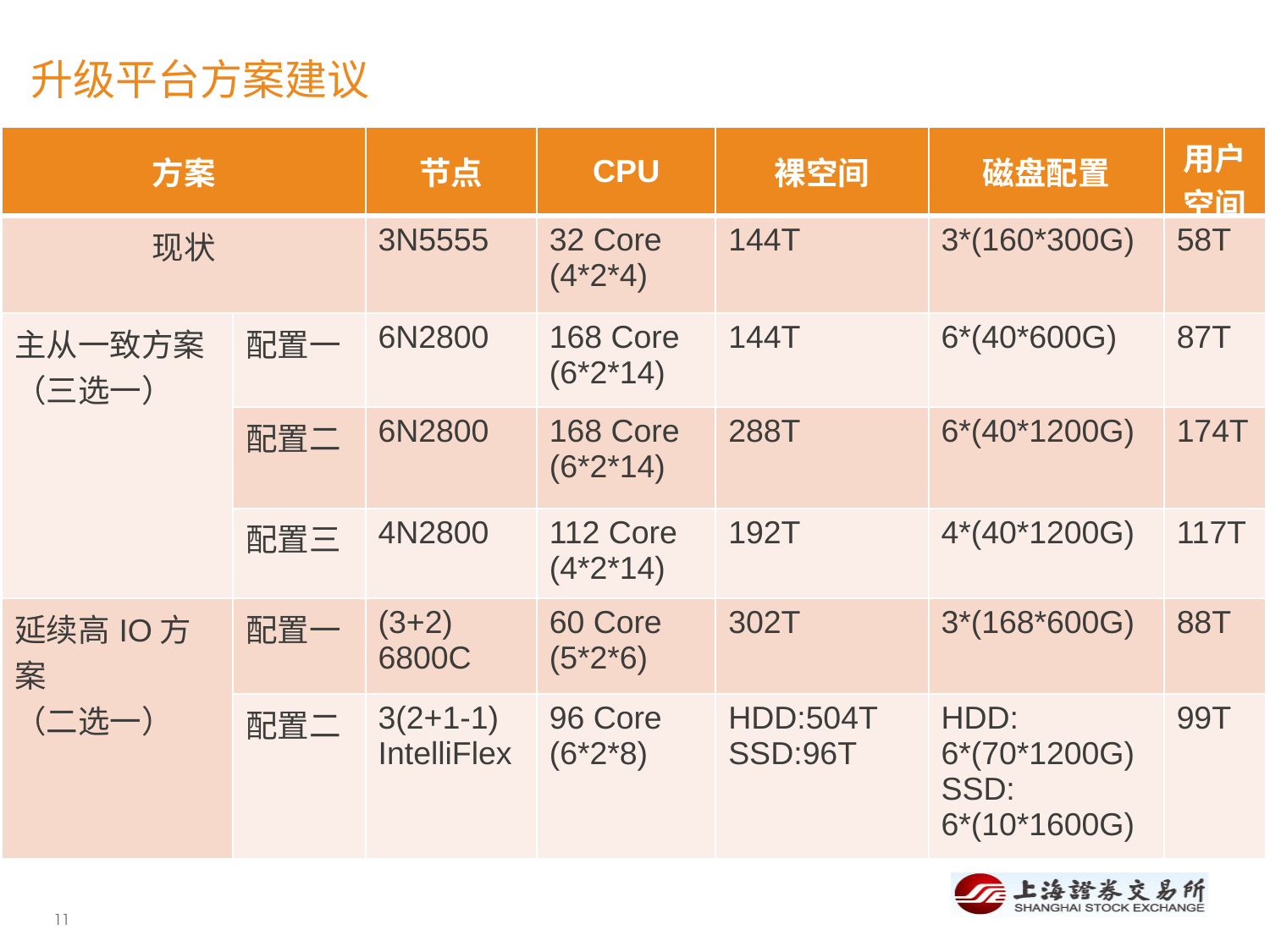

# 升级平台方案建议
| 方案 |  | 节点 | CPU | 裸空间 | 磁盘配置 | 用户空间 |
| --- | --- | --- | --- | --- | --- | --- |
| 现状 |  | 3N5555 | 32 Core (4\*2\*4) | 144T | 3\*(160\*300G) | 58T |
| 主从一致方案 （三选一） | 配置一 | 6N2800 | 168 Core (6\*2\*14) | 144T | 6\*(40\*600G) | 87T |
|  | 配置二 | 6N2800 | 168 Core (6\*2\*14) | 288T | 6\*(40\*1200G) | 174T |
|  | 配置三 | 4N2800 | 112 Core (4\*2\*14) | 192T | 4\*(40\*1200G) | 117T |
| 延续高IO方案 （二选一） | 配置一 | (3+2) 6800C | 60 Core (5\*2\*6) | 302T | 3\*(168\*600G) | 88T |
|  | 配置二 | 3(2+1-1) IntelliFlex | 96 Core (6\*2\*8) | HDD:504T SSD:96T | HDD: 6\*(70\*1200G) SSD: 6\*(10\*1600G) | 99T |